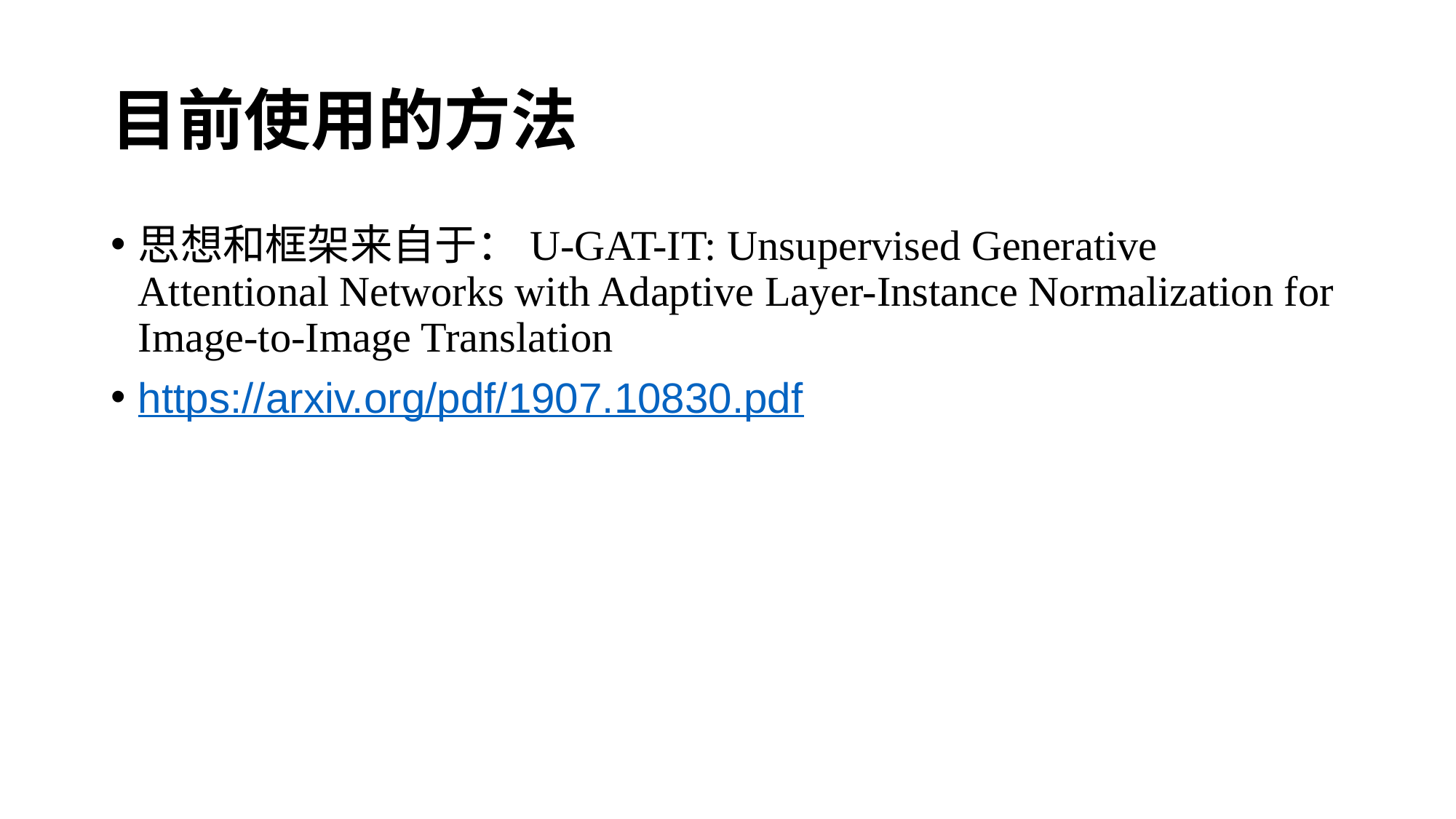

# 目前使用的方法
思想和框架来自于：U-GAT-IT: Unsupervised Generative Attentional Networks with Adaptive Layer-Instance Normalization for Image-to-Image Translation
https://arxiv.org/pdf/1907.10830.pdf